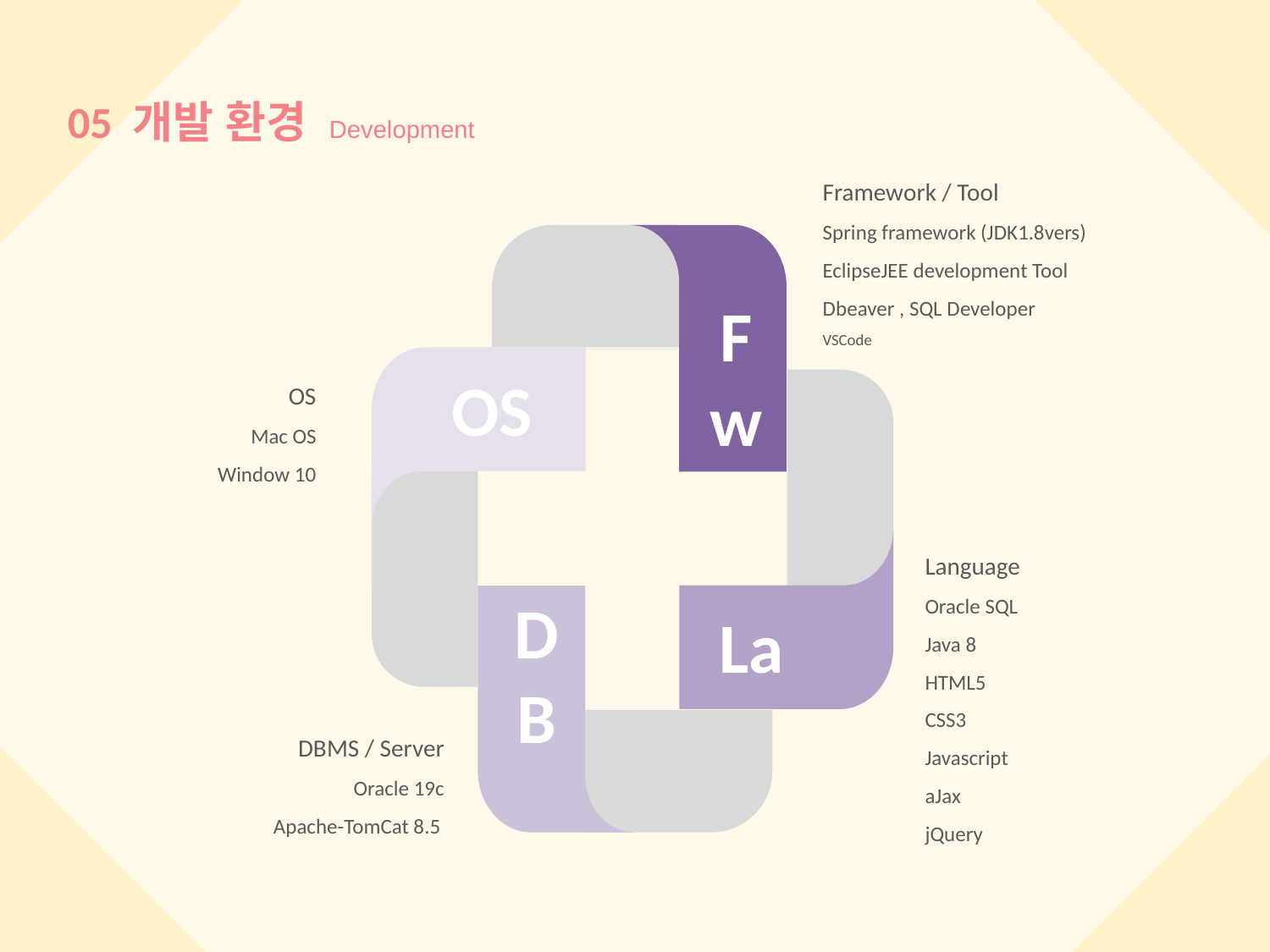

# 05 개발 환경 Development
Framework / Tool
Spring framework (JDK1.8vers)
EclipseJEE development Tool
Dbeaver , SQL Developer
VSCode

F
w

OS
Mac OS
Window 10
OS

Language
Oracle SQL
Java 8
HTML5
CSS3
Javascript
aJax
jQuery
D
B

La

DBMS / Server
Oracle 19c
Apache-TomCat 8.5